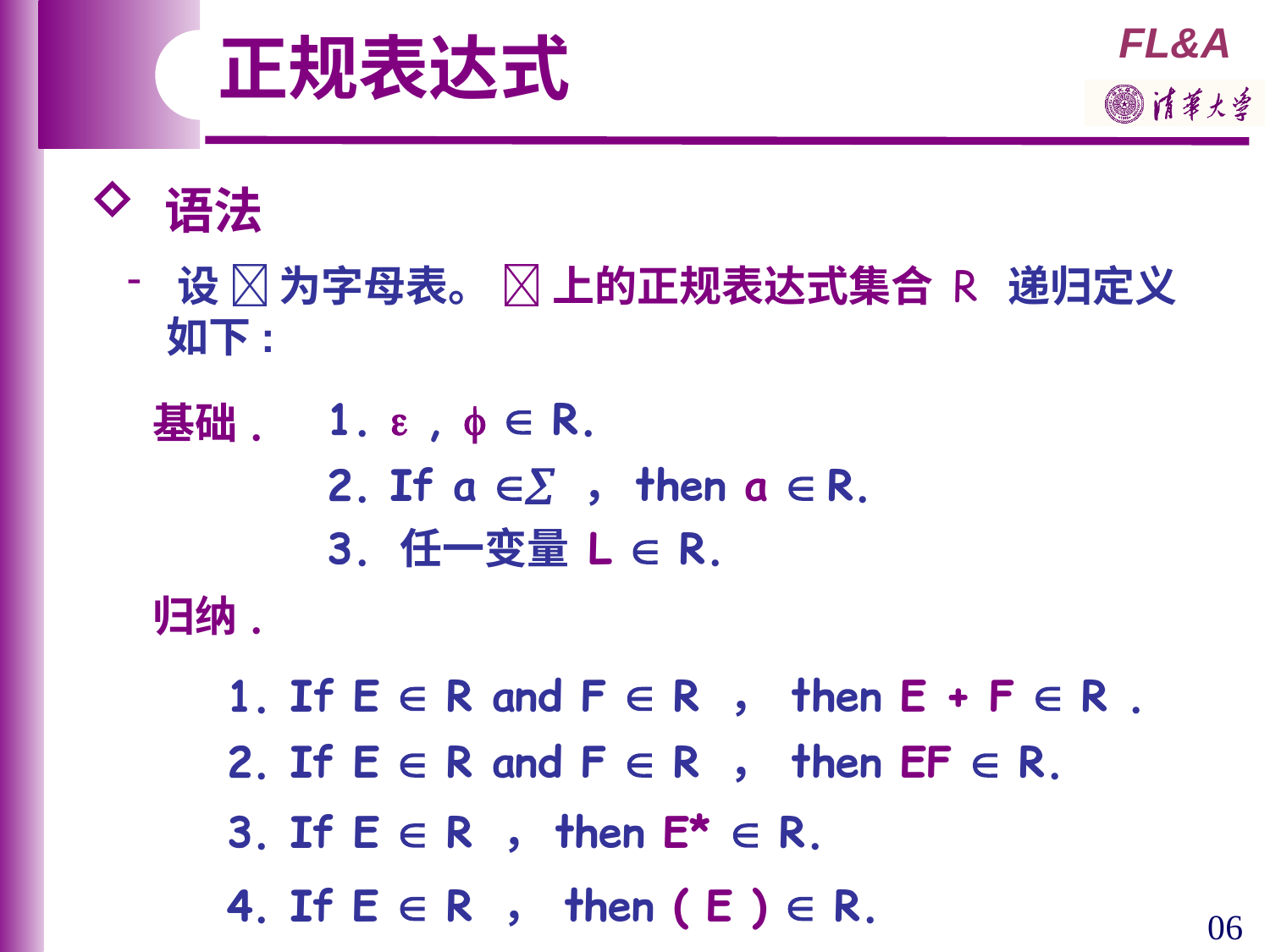

正规表达式
 语法
 设 Σ 为字母表。 Σ 上的正规表达式集合 R 递归定义
   如下:
1. ε , φ ∈ R.
基础.
2. If a ∈∑ ，then a ∈ R.
3. 任一变量 L ∈ R.
归纳.
1. If E ∈ R and F ∈ R ， then E + F ∈ R .
2. If E ∈ R and F ∈ R ， then EF ∈ R.
3. If E ∈ R ，then E* ∈ R.
4. If E ∈ R ， then ( E ) ∈ R.
06